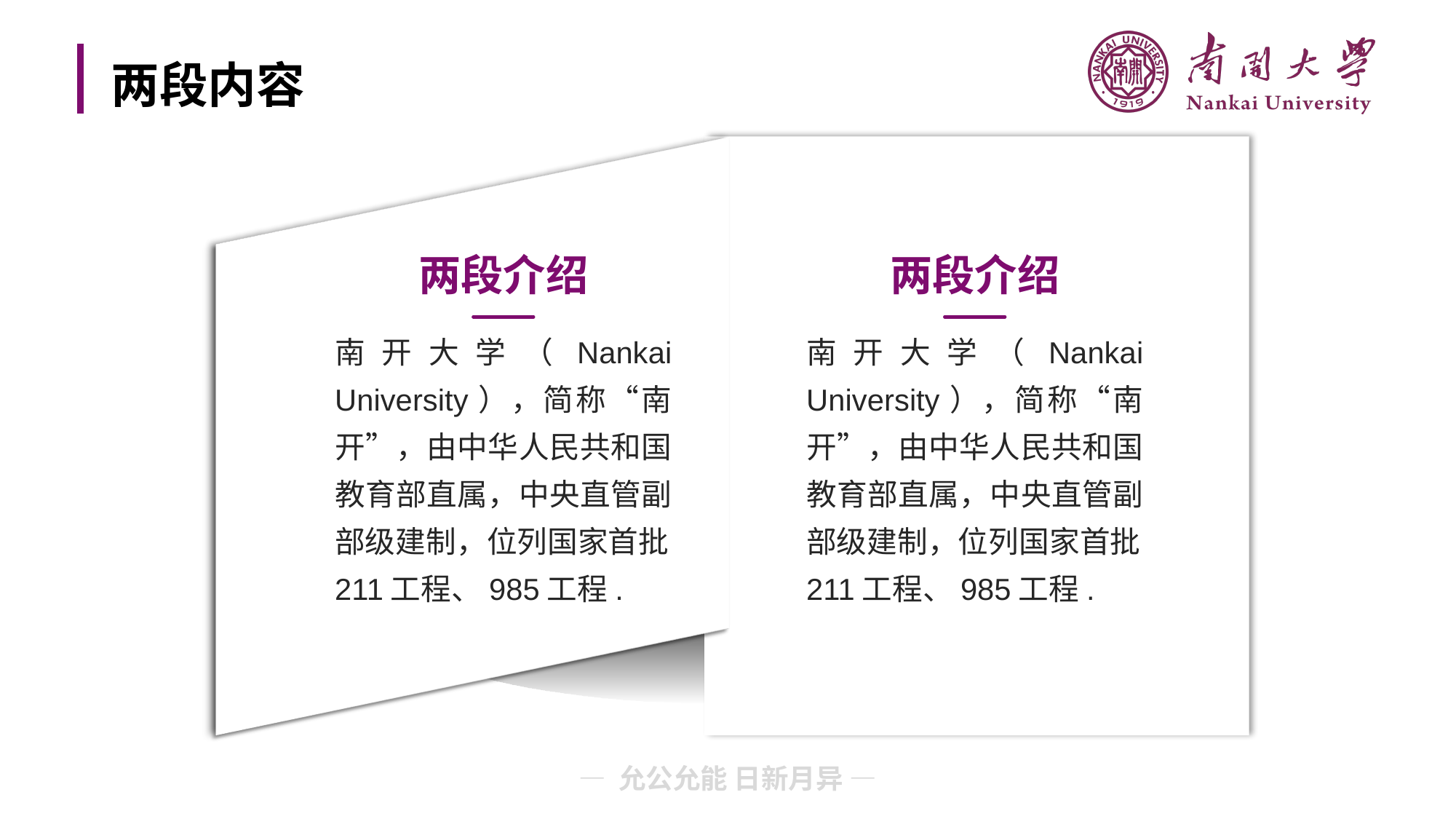

# 两段内容
两段介绍
两段介绍
南开大学（Nankai University），简称“南开”，由中华人民共和国教育部直属，中央直管副部级建制，位列国家首批211工程、985工程.
南开大学（Nankai University），简称“南开”，由中华人民共和国教育部直属，中央直管副部级建制，位列国家首批211工程、985工程.